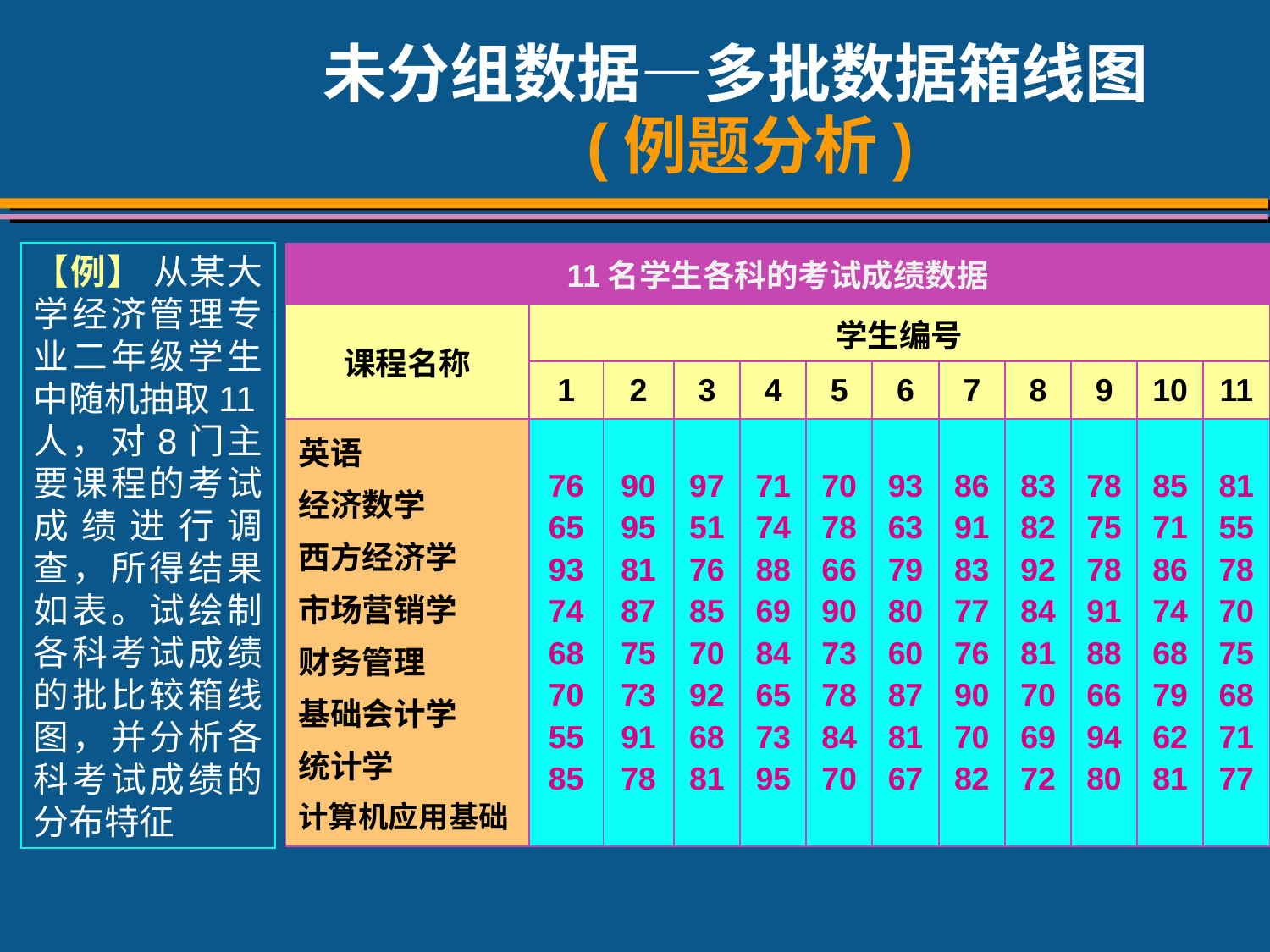

# 未分组数据—多批数据箱线图 (例题分析)
【例】 从某大学经济管理专业二年级学生中随机抽取11人，对8门主要课程的考试成绩进行调查，所得结果如表。试绘制各科考试成绩的批比较箱线图，并分析各科考试成绩的分布特征
| 11名学生各科的考试成绩数据 |  |  |  |  |  |  |  |  |  |  |  |
| --- | --- | --- | --- | --- | --- | --- | --- | --- | --- | --- | --- |
| 课程名称 | 学生编号 |  |  |  |  |  |  |  |  |  |  |
|  | 1 | 2 | 3 | 4 | 5 | 6 | 7 | 8 | 9 | 10 | 11 |
| 英语 经济数学 西方经济学 市场营销学 财务管理 基础会计学 统计学 计算机应用基础 | 76 65 93 74 68 70 55 85 | 90 95 81 87 75 73 91 78 | 97 51 76 85 70 92 68 81 | 71 74 88 69 84 65 73 95 | 70 78 66 90 73 78 84 70 | 93 63 79 80 60 87 81 67 | 86 91 83 77 76 90 70 82 | 83 82 92 84 81 70 69 72 | 78 75 78 91 88 66 94 80 | 85 71 86 74 68 79 62 81 | 81 55 78 70 75 68 71 77 |